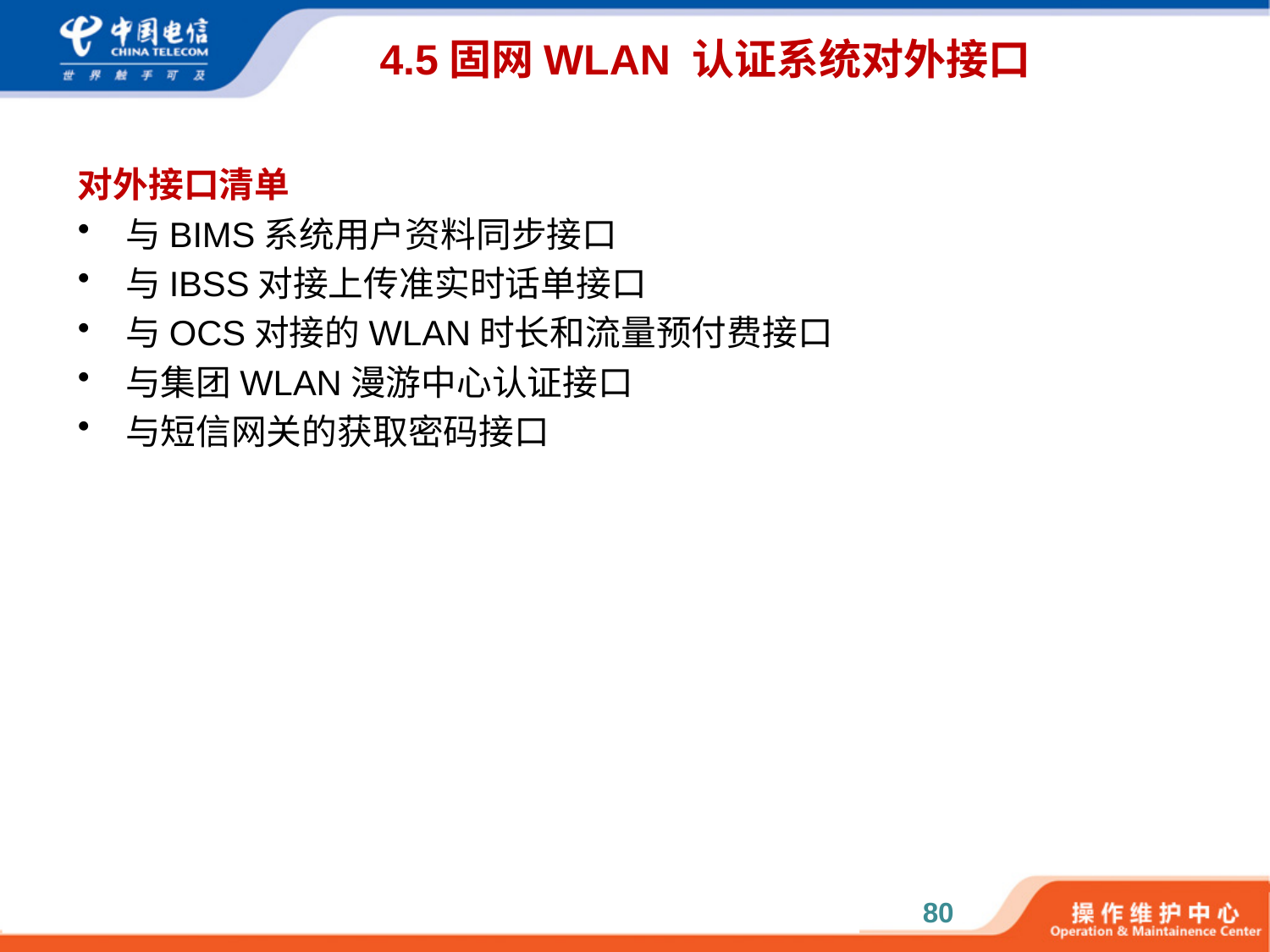

# 4.5固网WLAN 认证系统对外接口
对外接口清单
与BIMS系统用户资料同步接口
与IBSS对接上传准实时话单接口
与OCS对接的WLAN时长和流量预付费接口
与集团WLAN漫游中心认证接口
与短信网关的获取密码接口